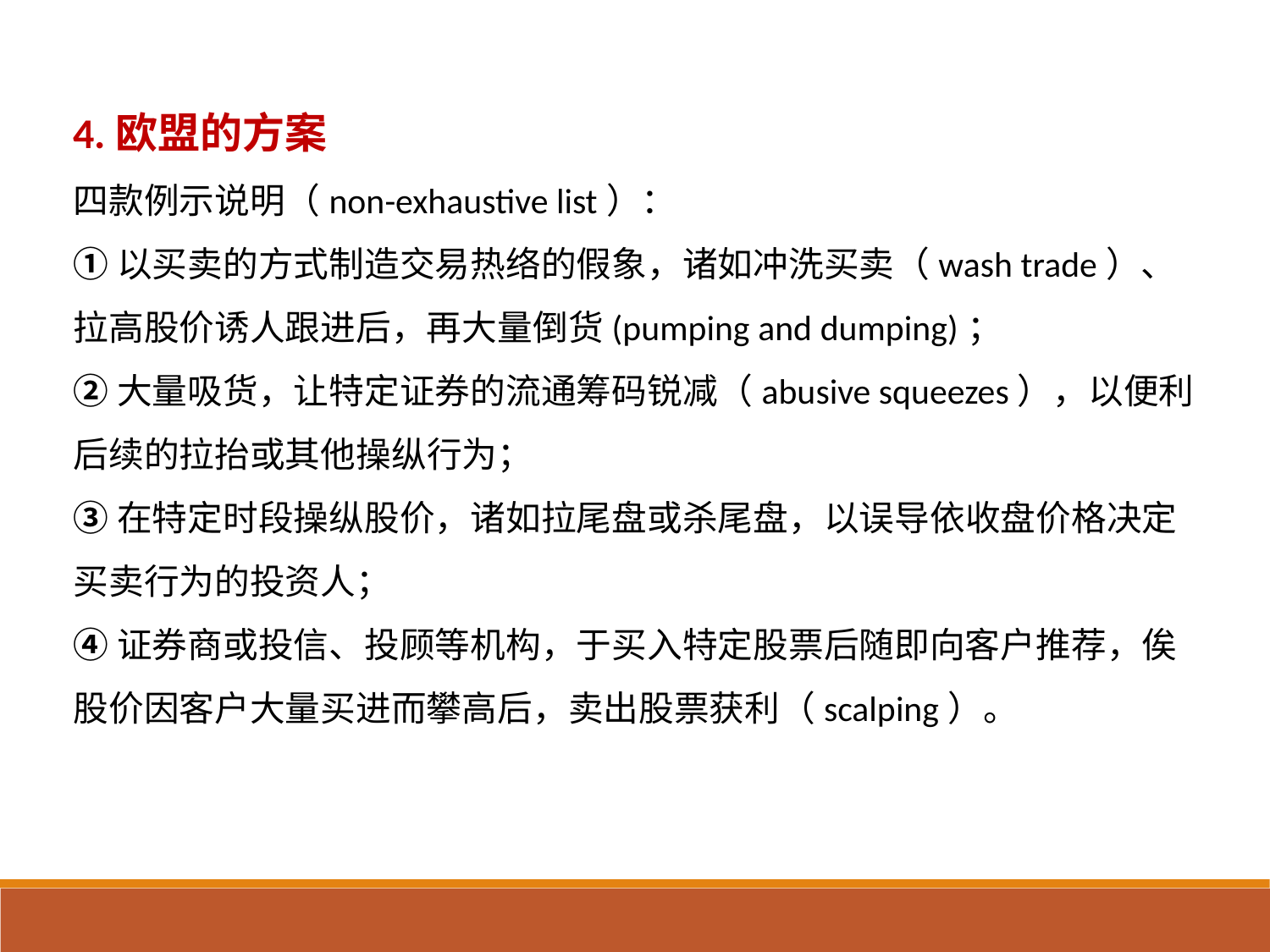

4.欧盟的方案
四款例示说明（non-exhaustive list）：
①以买卖的方式制造交易热络的假象，诸如冲洗买卖（wash trade）、拉高股价诱人跟进后，再大量倒货(pumping and dumping)；
②大量吸货，让特定证券的流通筹码锐减（abusive squeezes），以便利后续的拉抬或其他操纵行为；
③在特定时段操纵股价，诸如拉尾盘或杀尾盘，以误导依收盘价格决定买卖行为的投资人；
④证券商或投信、投顾等机构，于买入特定股票后随即向客户推荐，俟股价因客户大量买进而攀高后，卖出股票获利（scalping）。